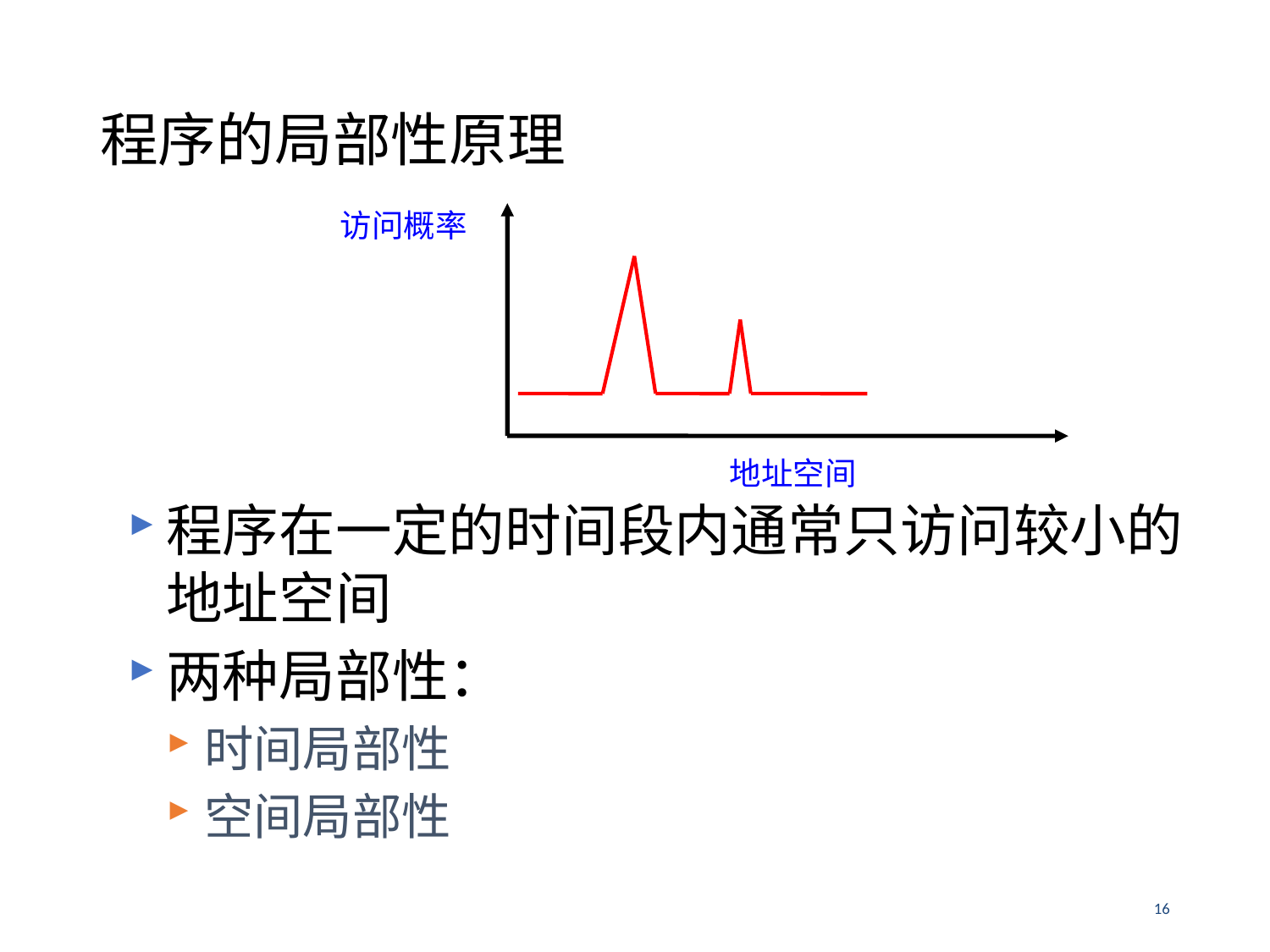

# 程序的局部性原理
访问概率

地址空间
程序在一定的时间段内通常只访问较小的地址空间
两种局部性：
时间局部性
空间局部性
16